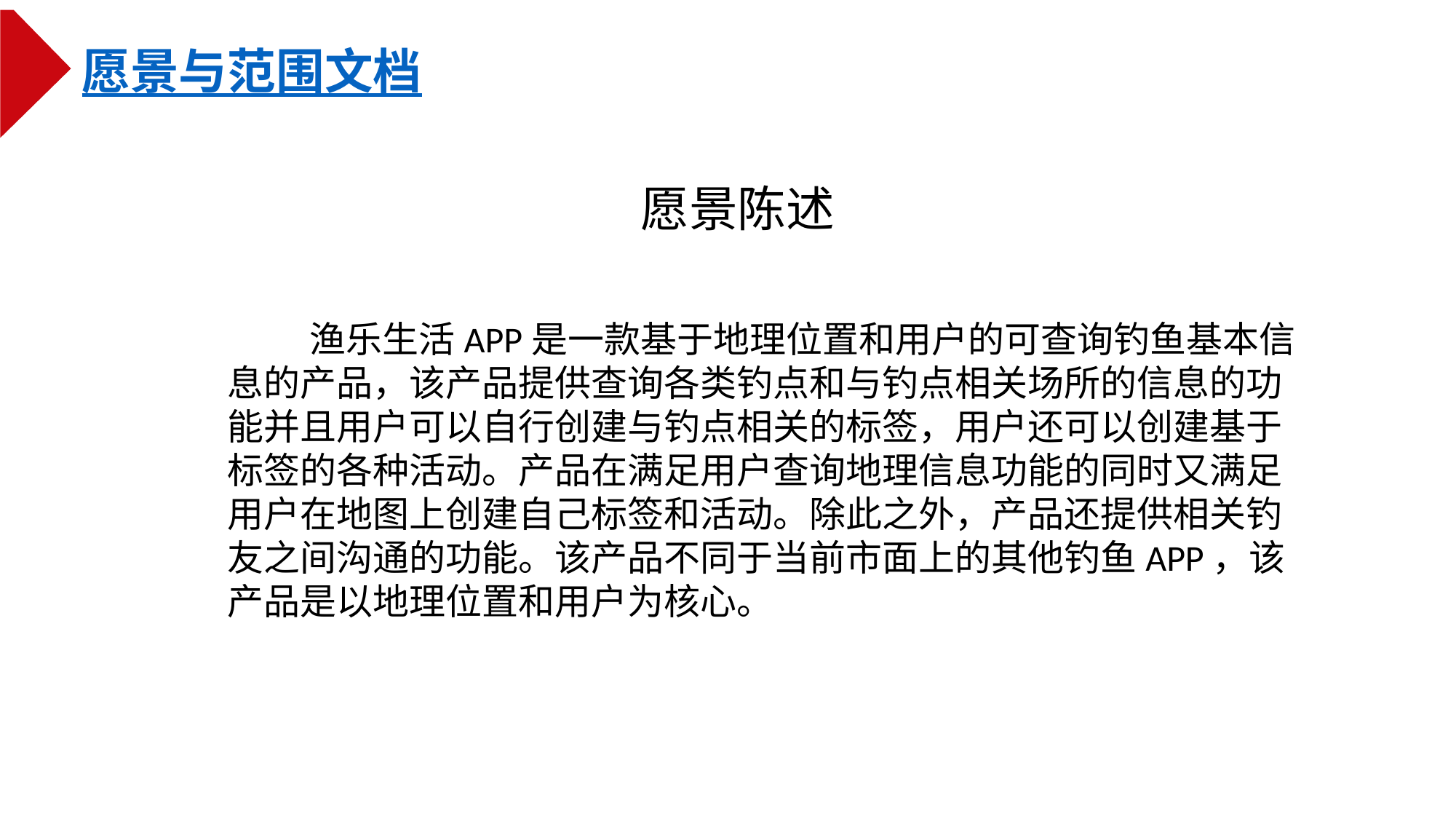

愿景与范围文档
愿景陈述
         渔乐生活APP是一款基于地理位置和用户的可查询钓鱼基本信息的产品，该产品提供查询各类钓点和与钓点相关场所的信息的功能并且用户可以自行创建与钓点相关的标签，用户还可以创建基于标签的各种活动。产品在满足用户查询地理信息功能的同时又满足用户在地图上创建自己标签和活动。除此之外，产品还提供相关钓友之间沟通的功能。该产品不同于当前市面上的其他钓鱼APP，该产品是以地理位置和用户为核心。